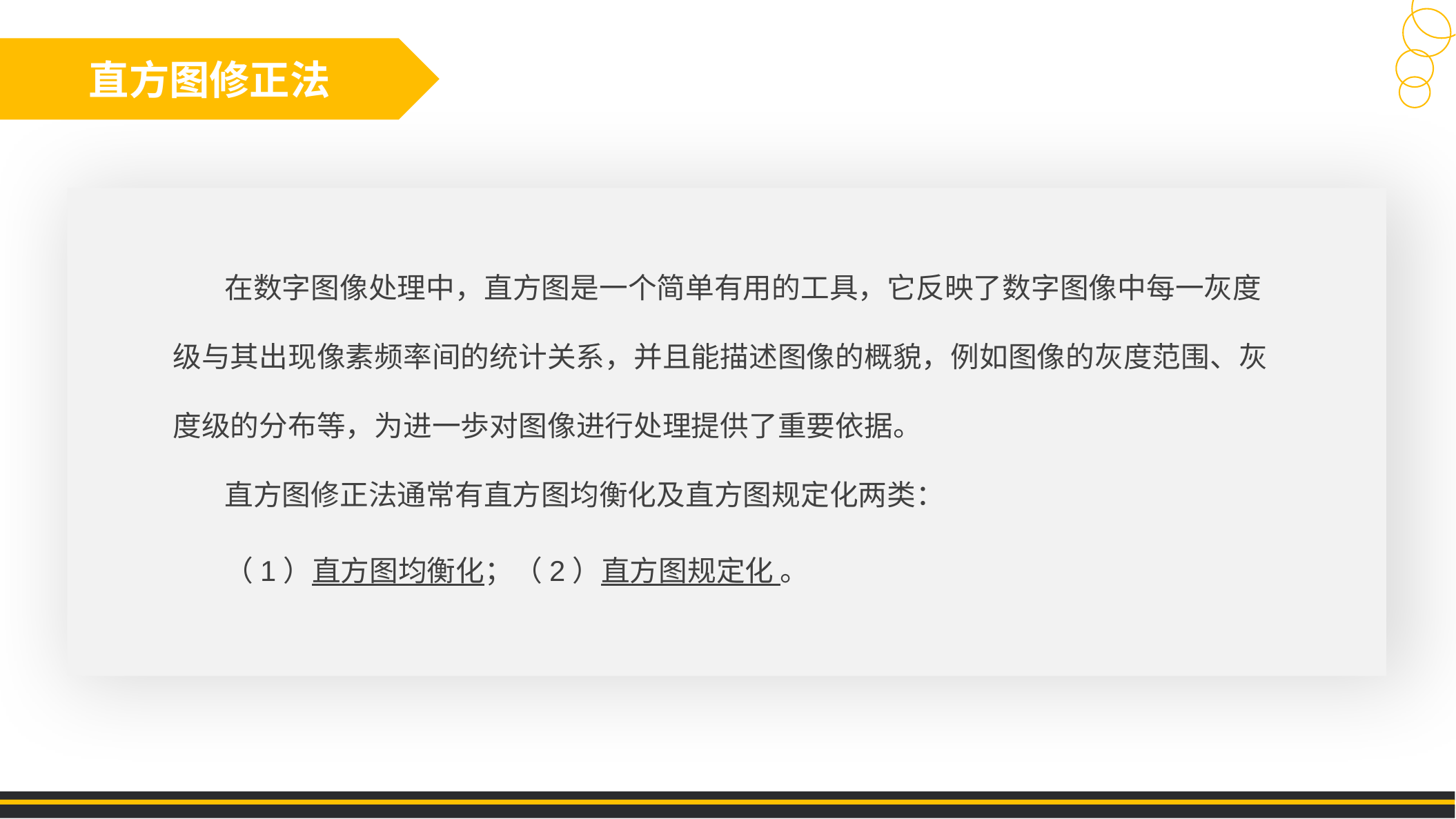

直方图修正法

在数字图像处理中，直方图是一个简单有用的工具，它反映了数字图像中每一灰度级与其出现像素频率间的统计关系，并且能描述图像的概貌，例如图像的灰度范围、灰度级的分布等，为进一歩对图像进行处理提供了重要依据。
直方图修正法通常有直方图均衡化及直方图规定化两类：
（1）直方图均衡化；（2）直方图规定化 。